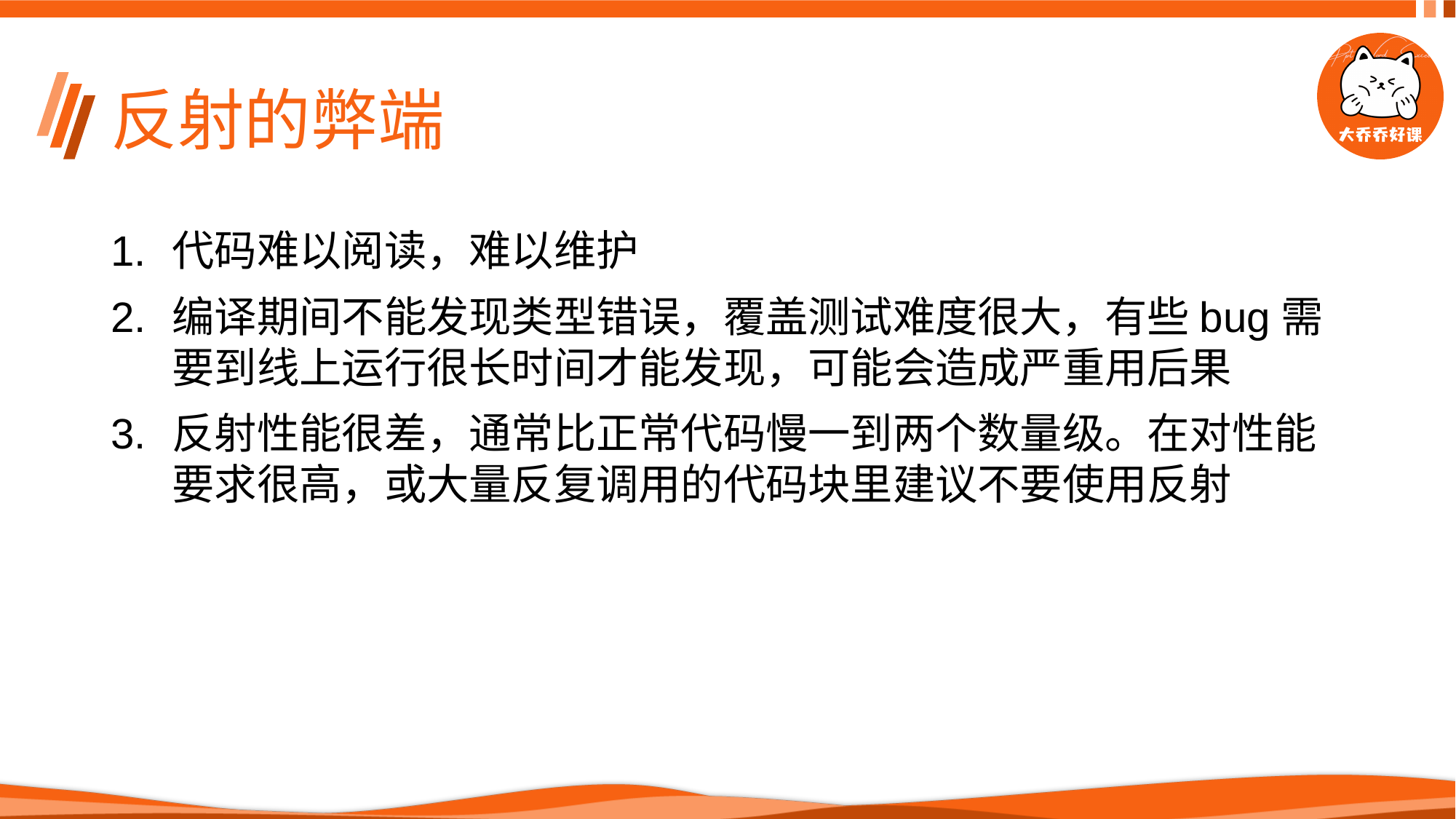

# 反射的弊端
代码难以阅读，难以维护
编译期间不能发现类型错误，覆盖测试难度很大，有些bug需要到线上运行很长时间才能发现，可能会造成严重用后果
反射性能很差，通常比正常代码慢一到两个数量级。在对性能要求很高，或大量反复调用的代码块里建议不要使用反射